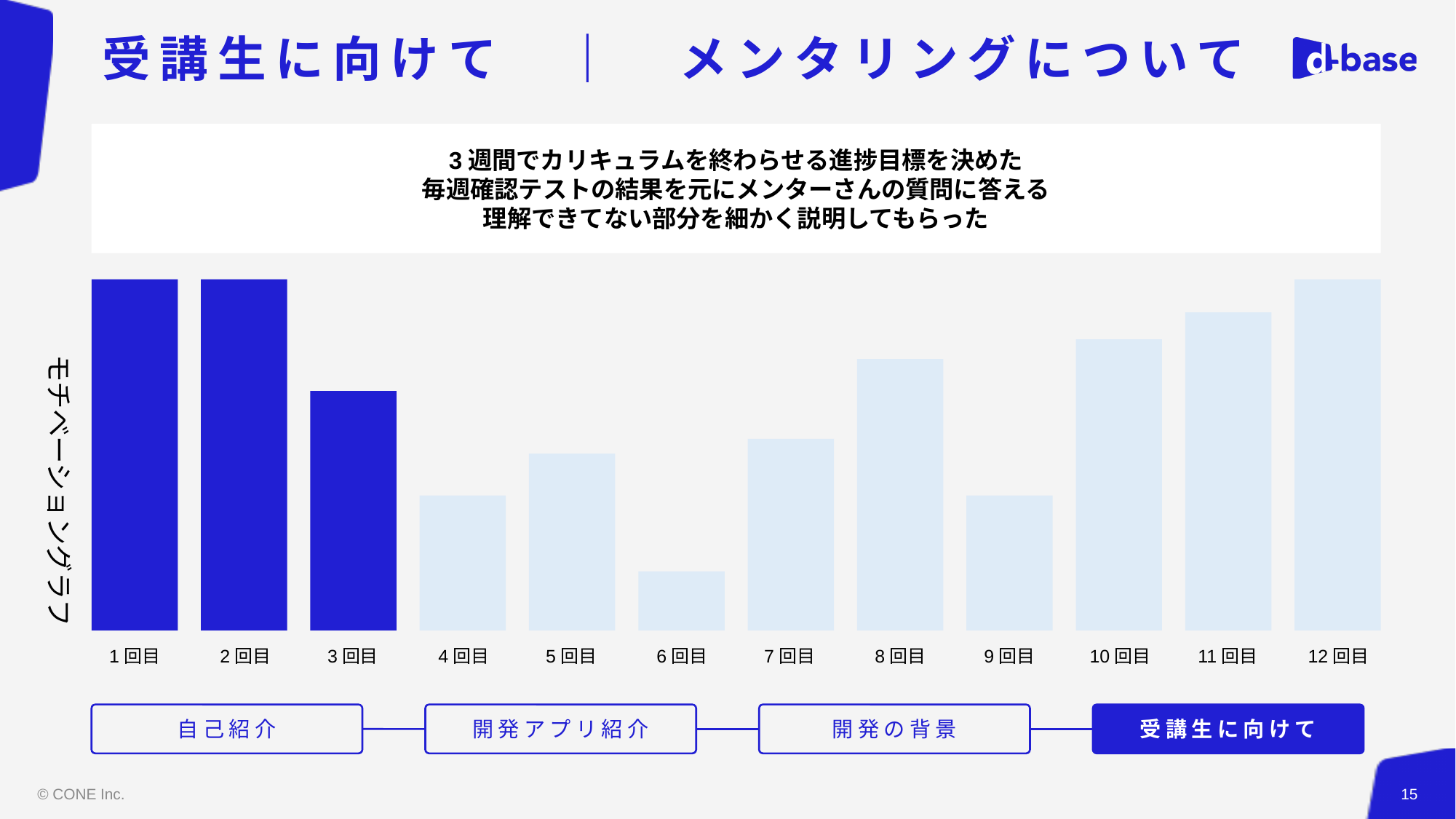

# 受講生に向けて　｜　メンタリングについて
3週間でカリキュラムを終わらせる進捗目標を決めた
毎週確認テストの結果を元にメンターさんの質問に答える
理解できてない部分を細かく説明してもらった

モチベーショングラフ

1回目
2回目
3回目
4回目
5回目
6回目
7回目
8回目
9回目
10回目
11回目
12回目
自己紹介
開発アプリ紹介
開発の背景
受講生に向けて
© CONE Inc.
15